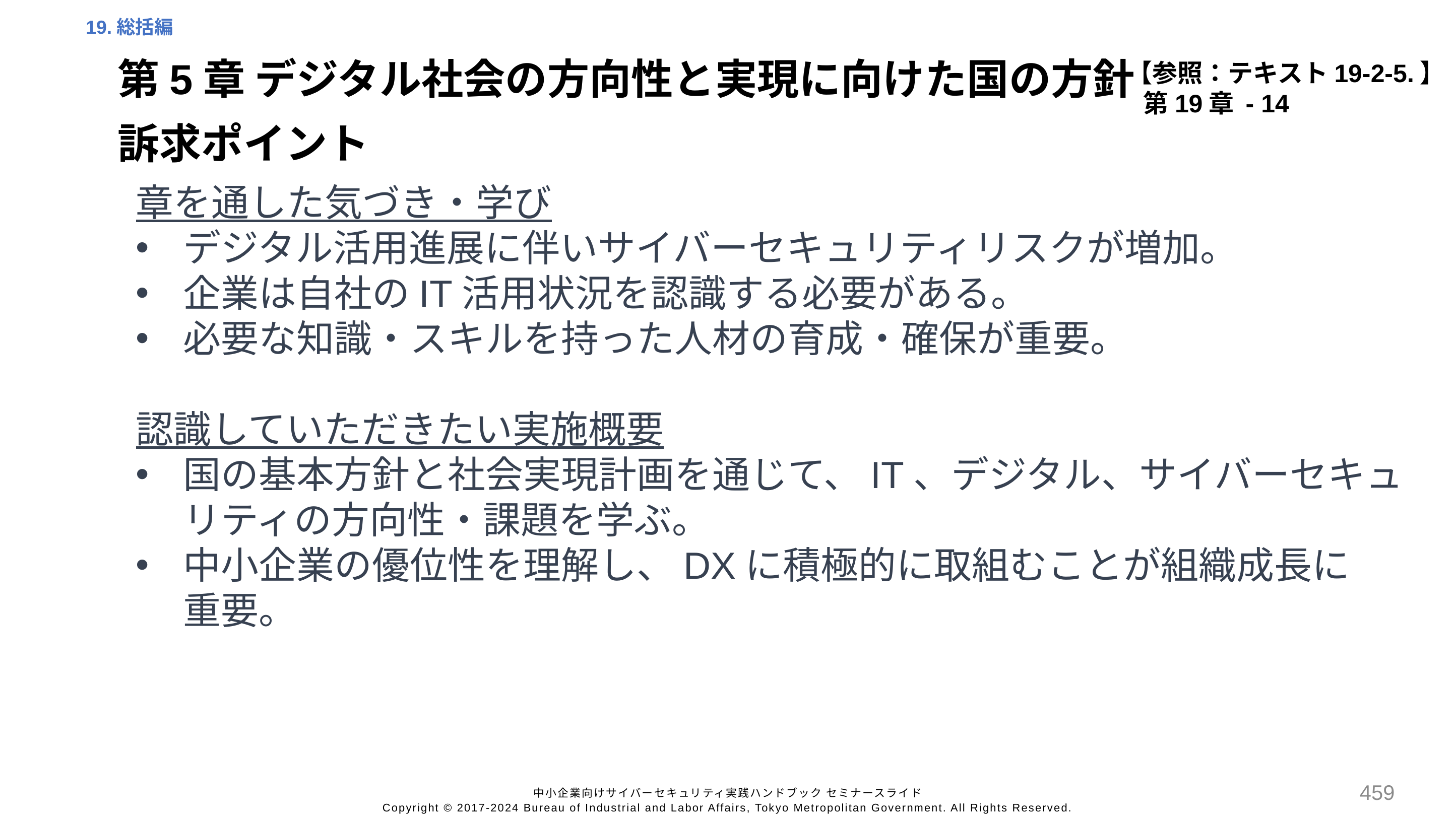

19.総括編
【参照：テキスト19-2-5.】
第19章 - 14
第5章 デジタル社会の方向性と実現に向けた国の方針
訴求ポイント
章を通した気づき・学び
デジタル活用進展に伴いサイバーセキュリティリスクが増加。
企業は自社のIT活用状況を認識する必要がある。
必要な知識・スキルを持った人材の育成・確保が重要。

認識していただきたい実施概要
国の基本方針と社会実現計画を通じて、IT、デジタル、サイバーセキュリティの方向性・課題を学ぶ。
中小企業の優位性を理解し、DXに積極的に取組むことが組織成長に
重要。
459